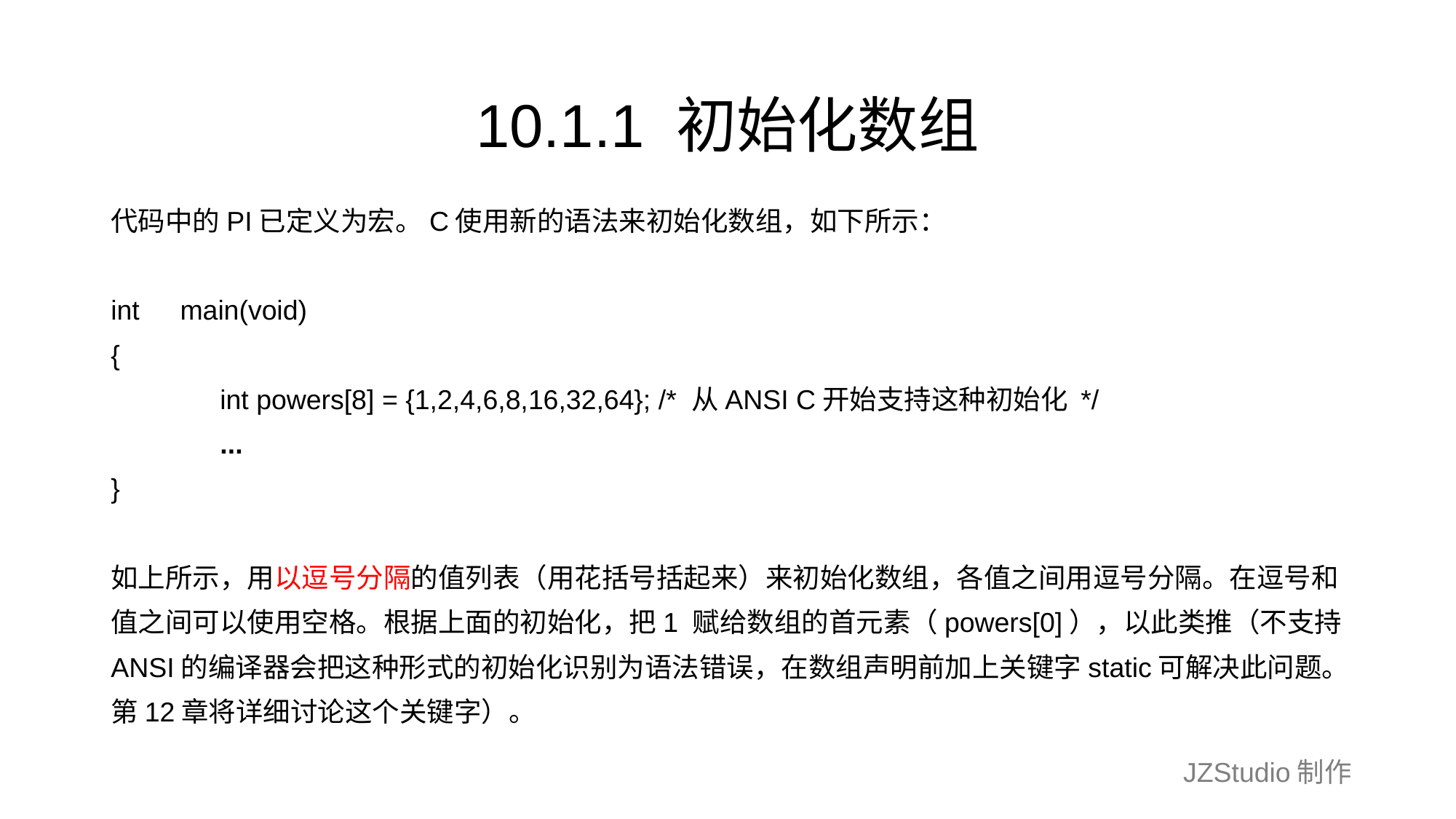

# 10.1.1 初始化数组
代码中的PI已定义为宏。C使用新的语法来初始化数组，如下所示：

int　main(void)
{
	int powers[8] = {1,2,4,6,8,16,32,64}; /* 从ANSI C开始支持这种初始化 */
	...
}

如上所示，用以逗号分隔的值列表（用花括号括起来）来初始化数组，各值之间用逗号分隔。在逗号和
值之间可以使用空格。根据上面的初始化，把1 赋给数组的首元素（powers[0]），以此类推（不支持
ANSI的编译器会把这种形式的初始化识别为语法错误，在数组声明前加上关键字static可解决此问题。
第12章将详细讨论这个关键字）。